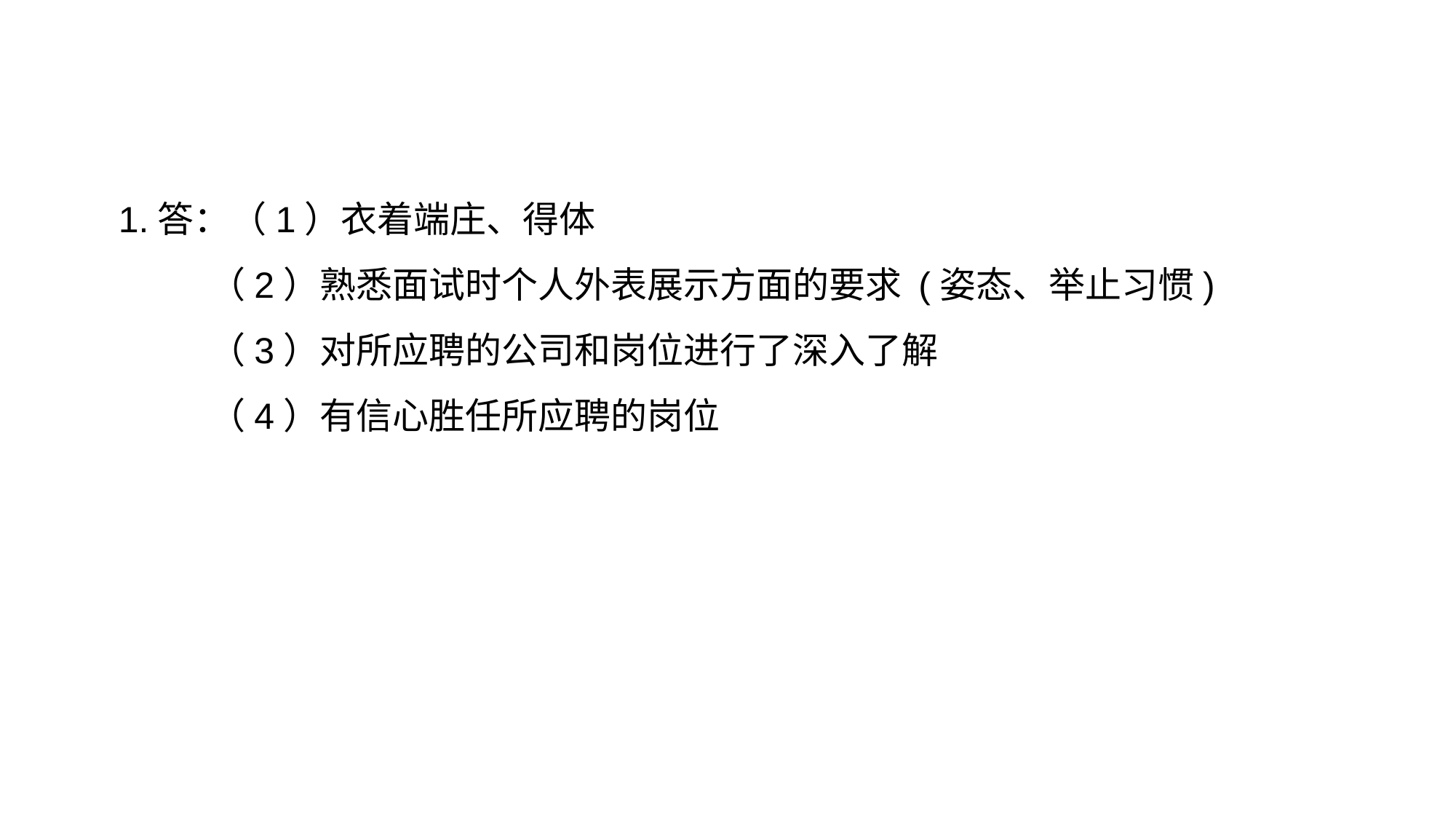

1.答：（1）衣着端庄、得体
          （2）熟悉面试时个人外表展示方面的要求 (姿态、举止习惯)
          （3）对所应聘的公司和岗位进行了深入了解
          （4）有信心胜任所应聘的岗位